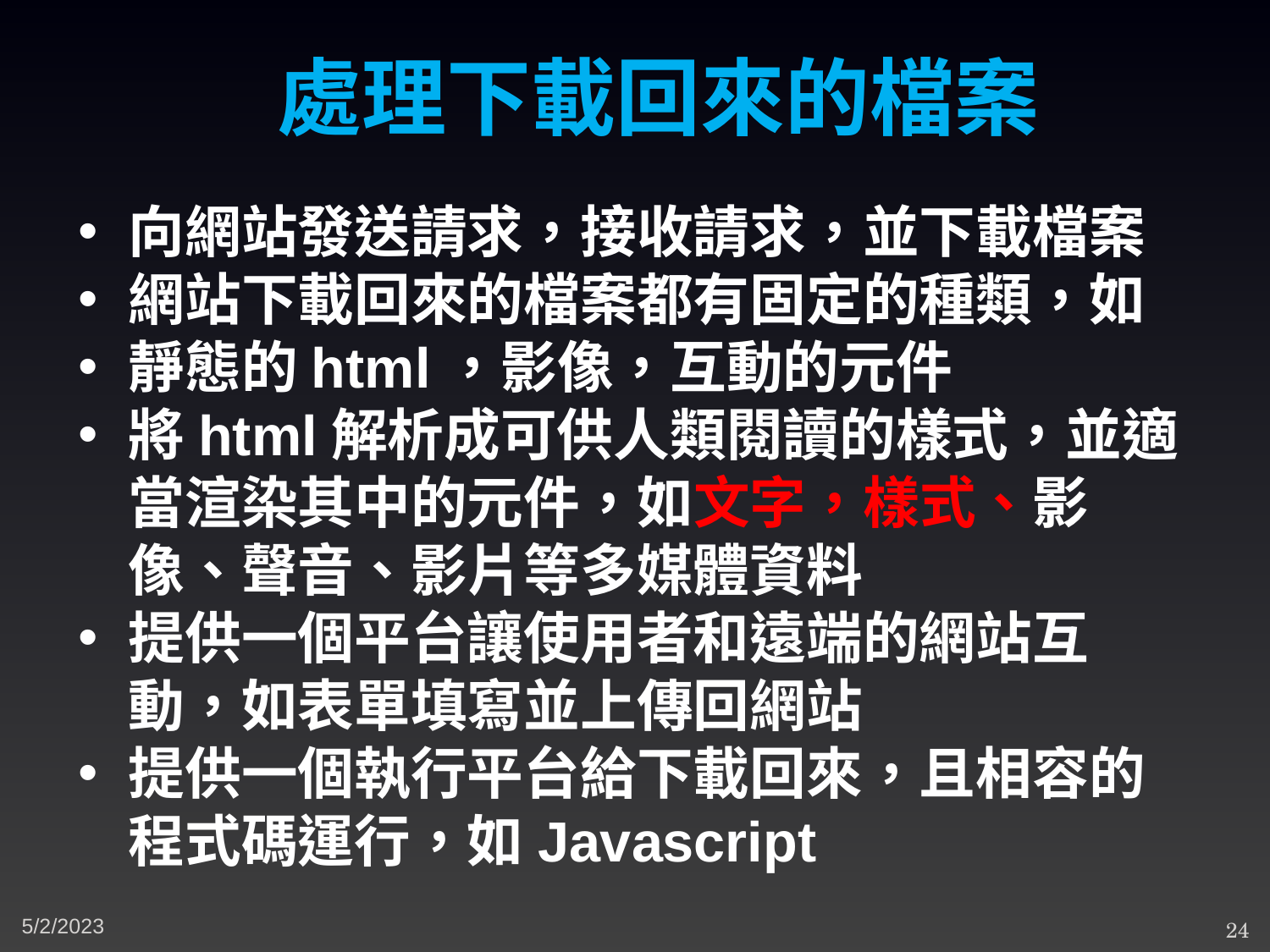

處理下載回來的檔案
向網站發送請求，接收請求，並下載檔案
網站下載回來的檔案都有固定的種類，如
靜態的html，影像，互動的元件
將html解析成可供人類閱讀的樣式，並適當渲染其中的元件，如文字，樣式、影像、聲音、影片等多媒體資料
提供一個平台讓使用者和遠端的網站互動，如表單填寫並上傳回網站
提供一個執行平台給下載回來，且相容的程式碼運行，如Javascript
5/2/2023
24